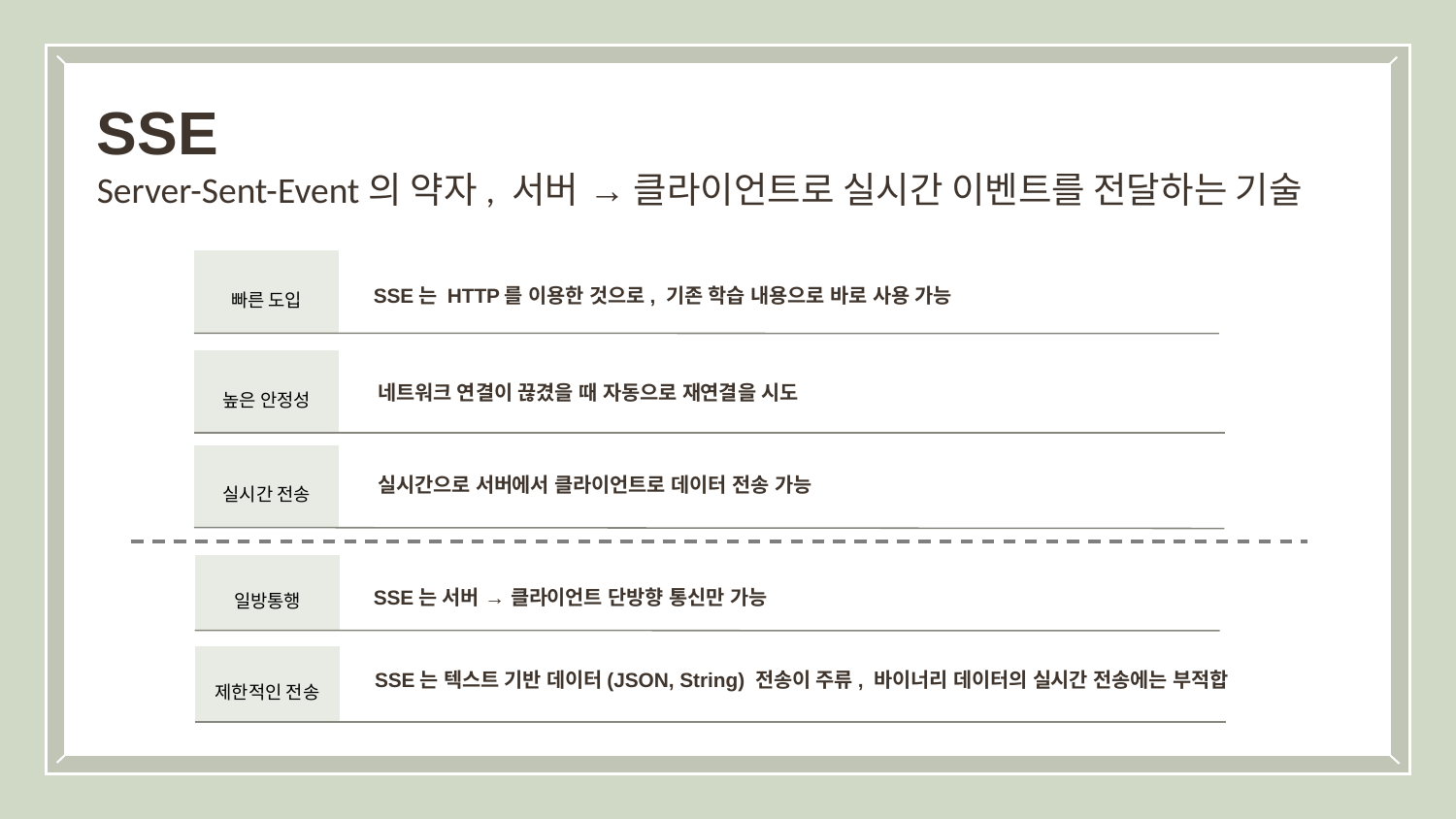

SSE
Server-Sent-Event의 약자, 서버 → 클라이언트로 실시간 이벤트를 전달하는 기술

빠른 도입
SSE는 HTTP를 이용한 것으로, 기존 학습 내용으로 바로 사용 가능

높은 안정성
네트워크 연결이 끊겼을 때 자동으로 재연결을 시도

실시간 전송
실시간으로 서버에서 클라이언트로 데이터 전송 가능

일방통행
SSE는 서버 → 클라이언트 단방향 통신만 가능

제한적인 전송
SSE는 텍스트 기반 데이터(JSON, String) 전송이 주류, 바이너리 데이터의 실시간 전송에는 부적합